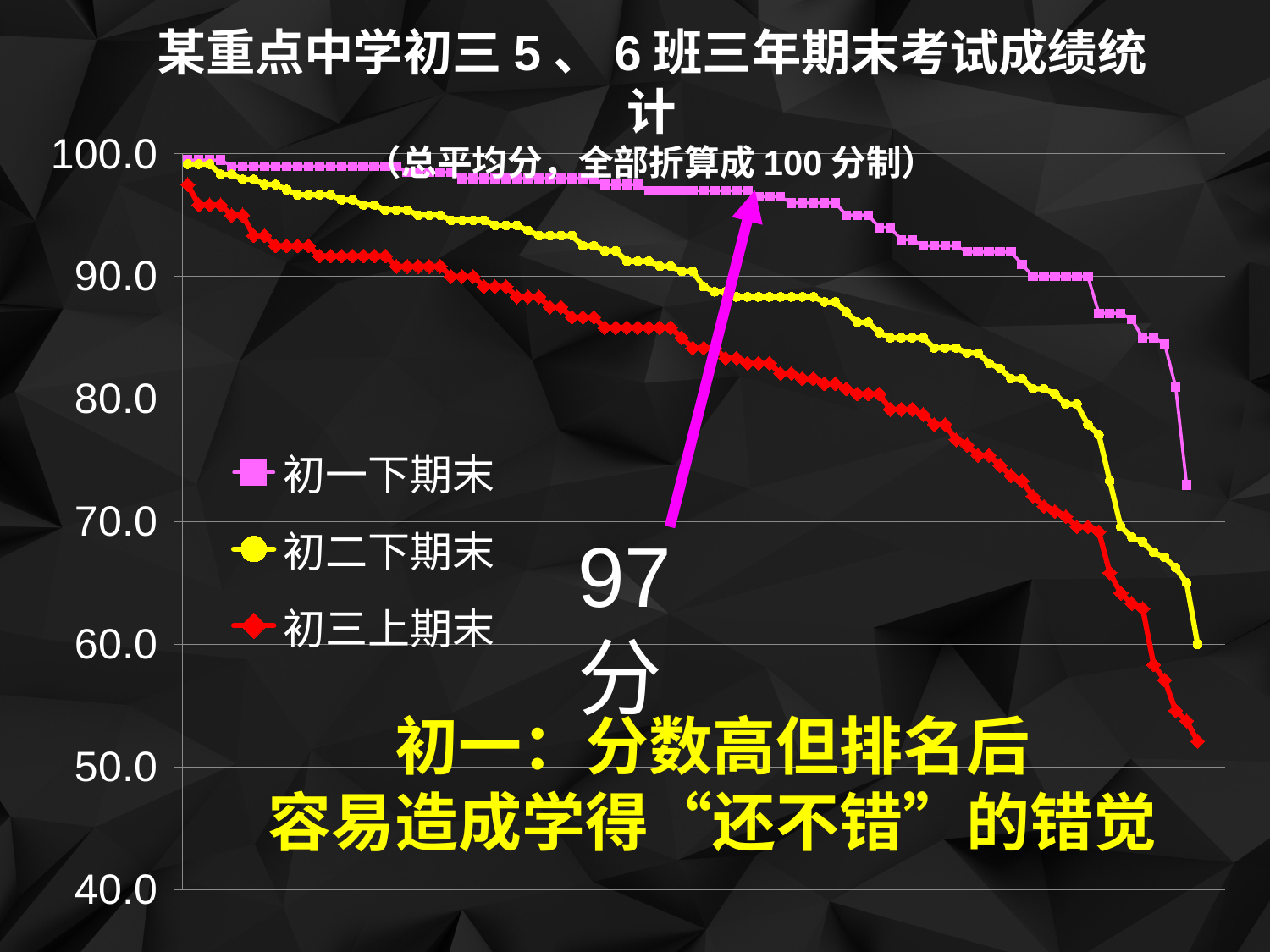

某重点中学初三5、6班三年期末考试成绩统计
（总平均分，全部折算成100分制）

### Chart

| Category | 初一下期末 | 初二下期末 | 初三上期末 |
|---|---|---|---|
97分
初一：分数高但排名后
容易造成学得“还不错”的错觉